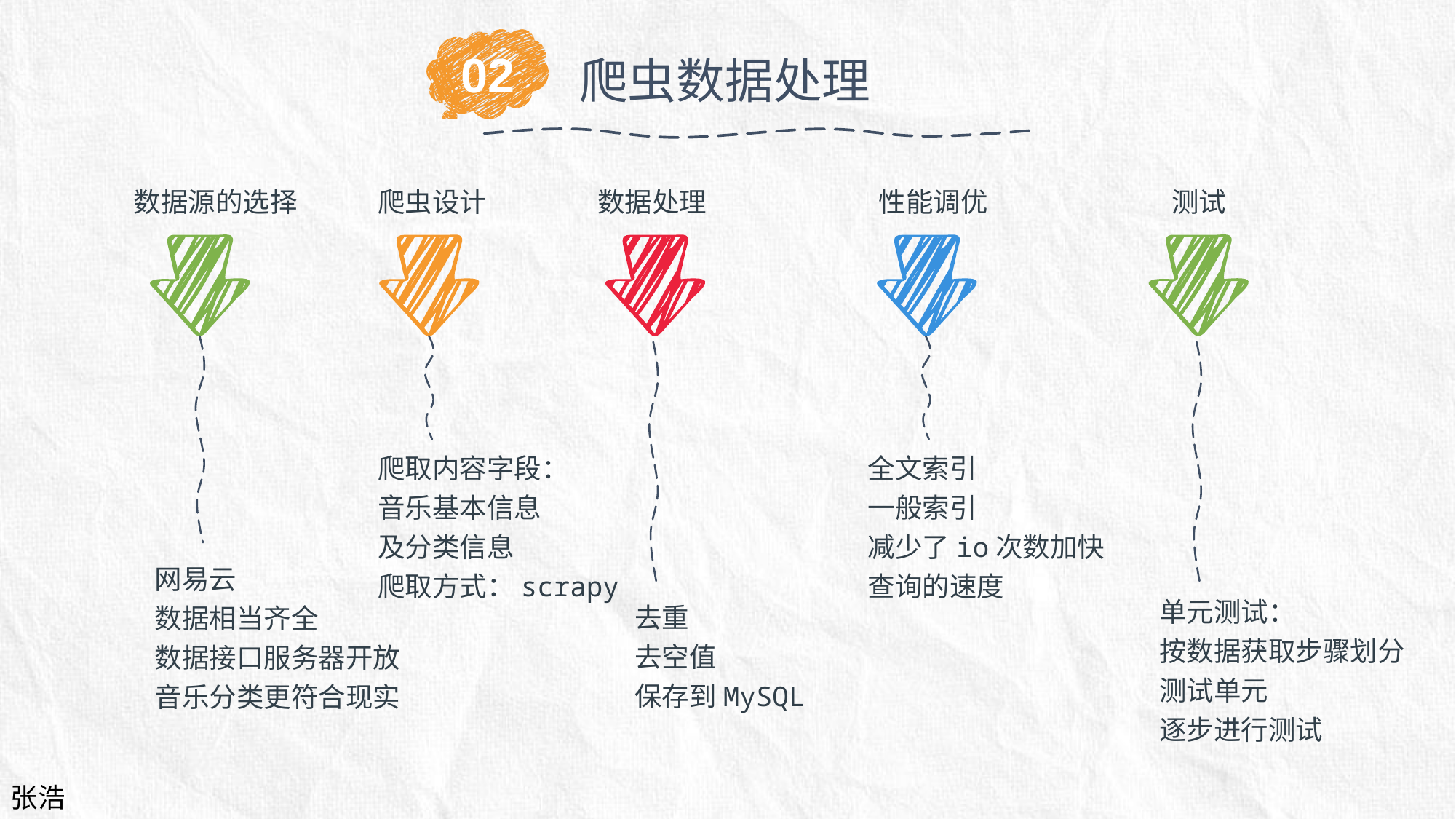

02
爬虫数据处理

数据源的选择

爬虫设计

数据处理

性能调优

测试

爬取内容字段：
音乐基本信息
及分类信息
爬取方式：scrapy

网易云
数据相当齐全
数据接口服务器开放
音乐分类更符合现实

全文索引
一般索引
减少了io次数加快查询的速度

去重
去空值
保存到MySQL

单元测试：
按数据获取步骤划分测试单元
逐步进行测试

张浩